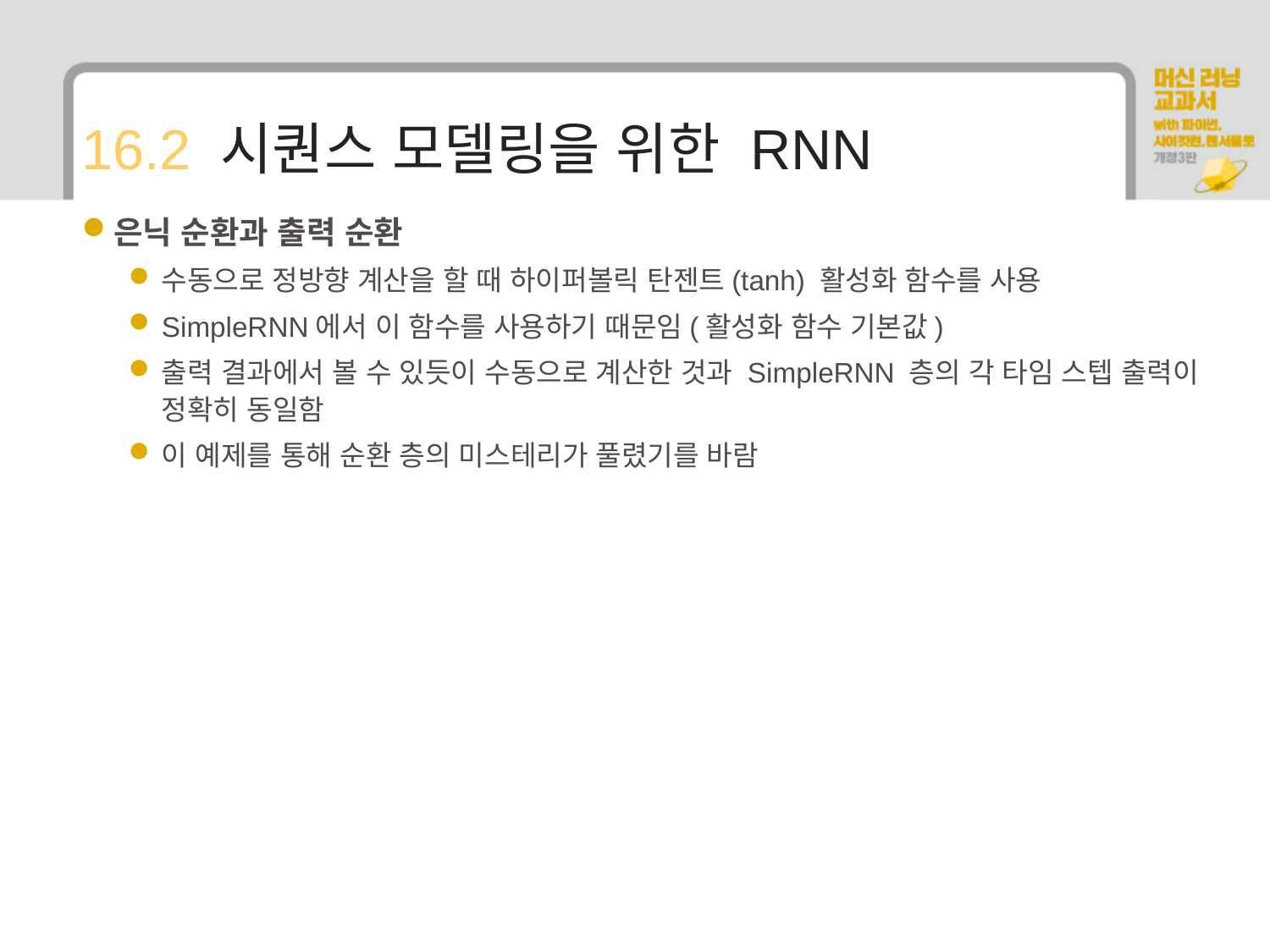

# 16.2 시퀀스 모델링을 위한 RNN
은닉 순환과 출력 순환
수동으로 정방향 계산을 할 때 하이퍼볼릭 탄젠트(tanh) 활성화 함수를 사용
SimpleRNN에서 이 함수를 사용하기 때문임(활성화 함수 기본값)
출력 결과에서 볼 수 있듯이 수동으로 계산한 것과 SimpleRNN 층의 각 타임 스텝 출력이 정확히 동일함
이 예제를 통해 순환 층의 미스테리가 풀렸기를 바람